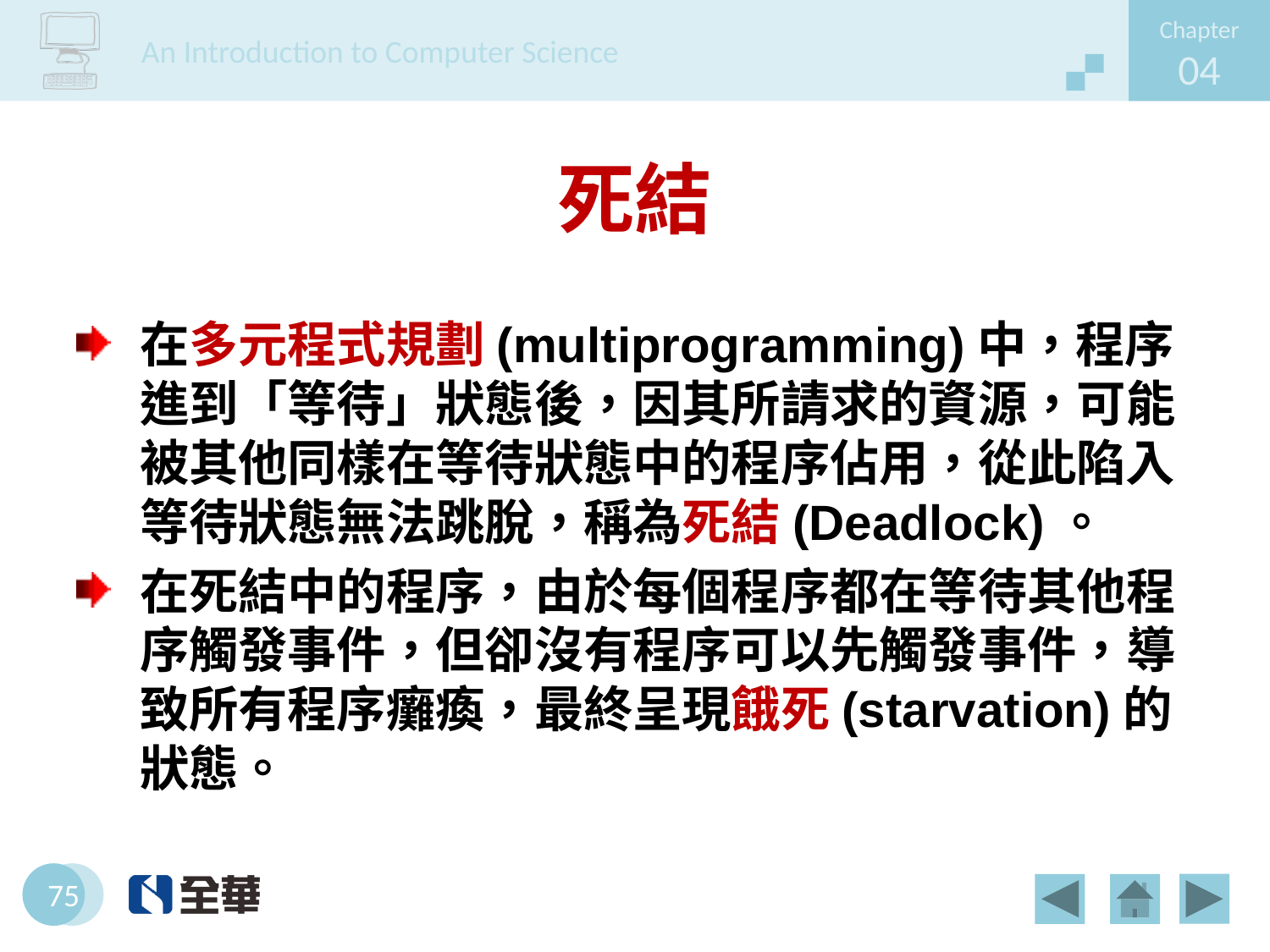

# 死結
在多元程式規劃(multiprogramming)中，程序進到「等待」狀態後，因其所請求的資源，可能被其他同樣在等待狀態中的程序佔用，從此陷入等待狀態無法跳脫，稱為死結(Deadlock)。
在死結中的程序，由於每個程序都在等待其他程序觸發事件，但卻沒有程序可以先觸發事件，導致所有程序癱瘓，最終呈現餓死(starvation)的狀態。